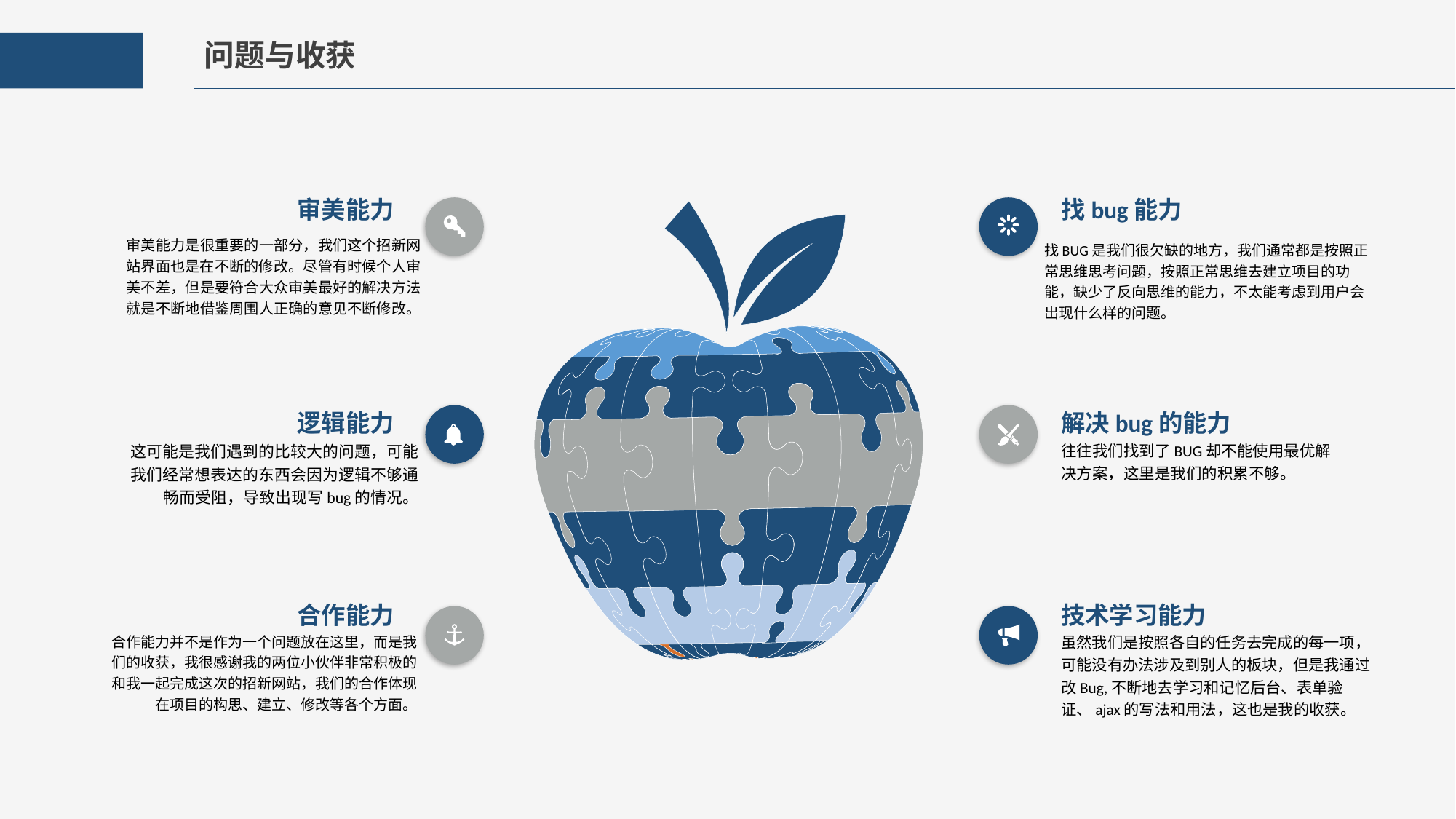

问题与收获

审美能力

找bug能力

审美能力是很重要的一部分，我们这个招新网站界面也是在不断的修改。尽管有时候个人审美不差，但是要符合大众审美最好的解决方法就是不断地借鉴周围人正确的意见不断修改。
找BUG是我们很欠缺的地方，我们通常都是按照正常思维思考问题，按照正常思维去建立项目的功能，缺少了反向思维的能力，不太能考虑到用户会出现什么样的问题。

逻辑能力
这可能是我们遇到的比较大的问题，可能我们经常想表达的东西会因为逻辑不够通畅而受阻，导致出现写bug的情况。

解决bug的能力
往往我们找到了BUG却不能使用最优解决方案，这里是我们的积累不够。
合作能力

合作能力并不是作为一个问题放在这里，而是我们的收获，我很感谢我的两位小伙伴非常积极的和我一起完成这次的招新网站，我们的合作体现在项目的构思、建立、修改等各个方面。
技术学习能力

虽然我们是按照各自的任务去完成的每一项，可能没有办法涉及到别人的板块，但是我通过改Bug,不断地去学习和记忆后台、表单验证、ajax的写法和用法，这也是我的收获。